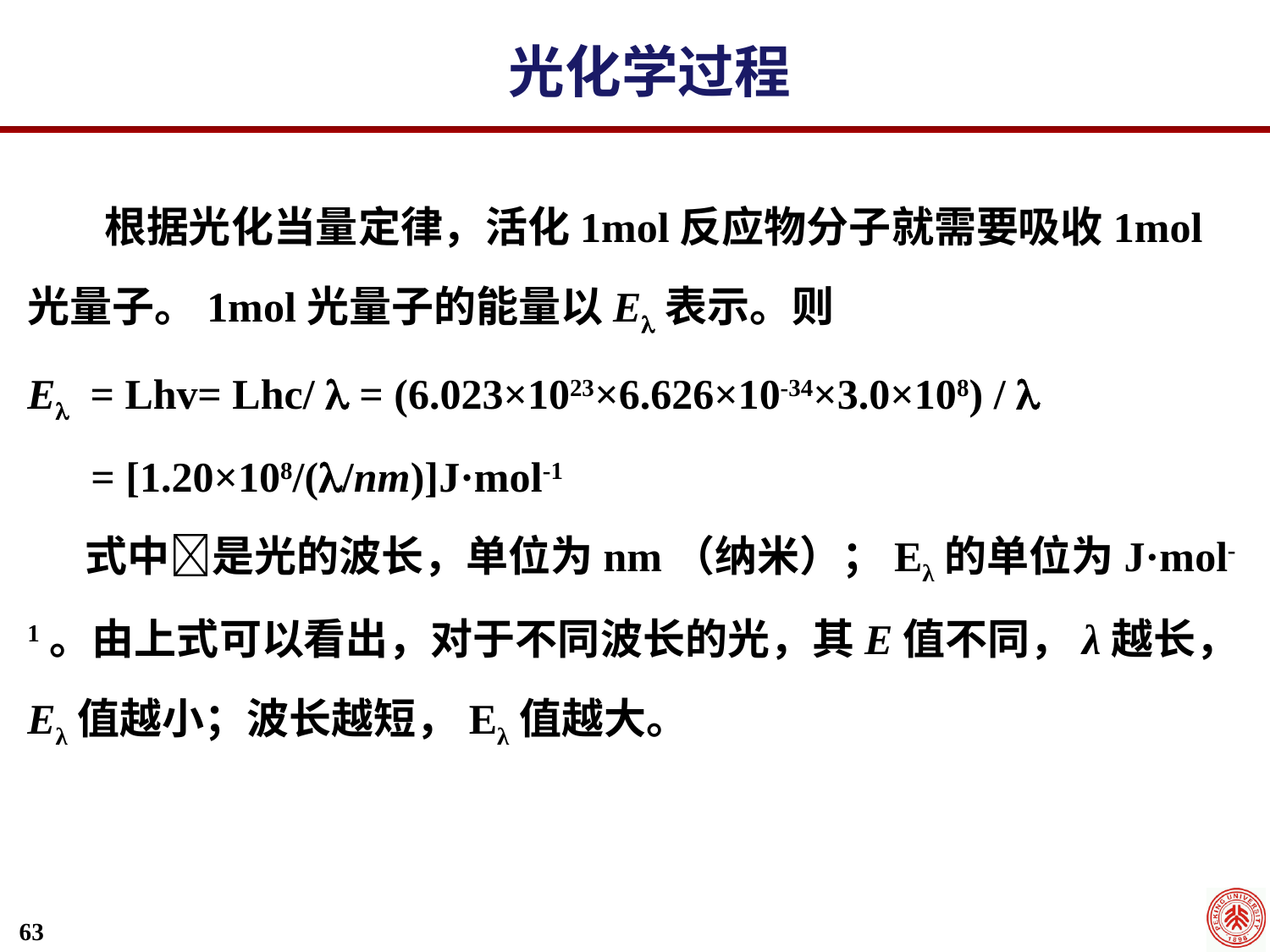

光化学过程

       根据光化当量定律，活化1mol反应物分子就需要吸收1mol光量子。1mol光量子的能量以Eλ表示。则
Eλ  = Lhv= Lhc/ λ = (6.023×1023×6.626×10-34×3.0×108) / λ
      = [1.20×108/(λ/nm)]J·mol-1
     式中λ是光的波长，单位为nm（纳米）；Eλ的单位为J·mol-1。由上式可以看出，对于不同波长的光，其E值不同，λ越长，Eλ值越小；波长越短，Eλ值越大。
63